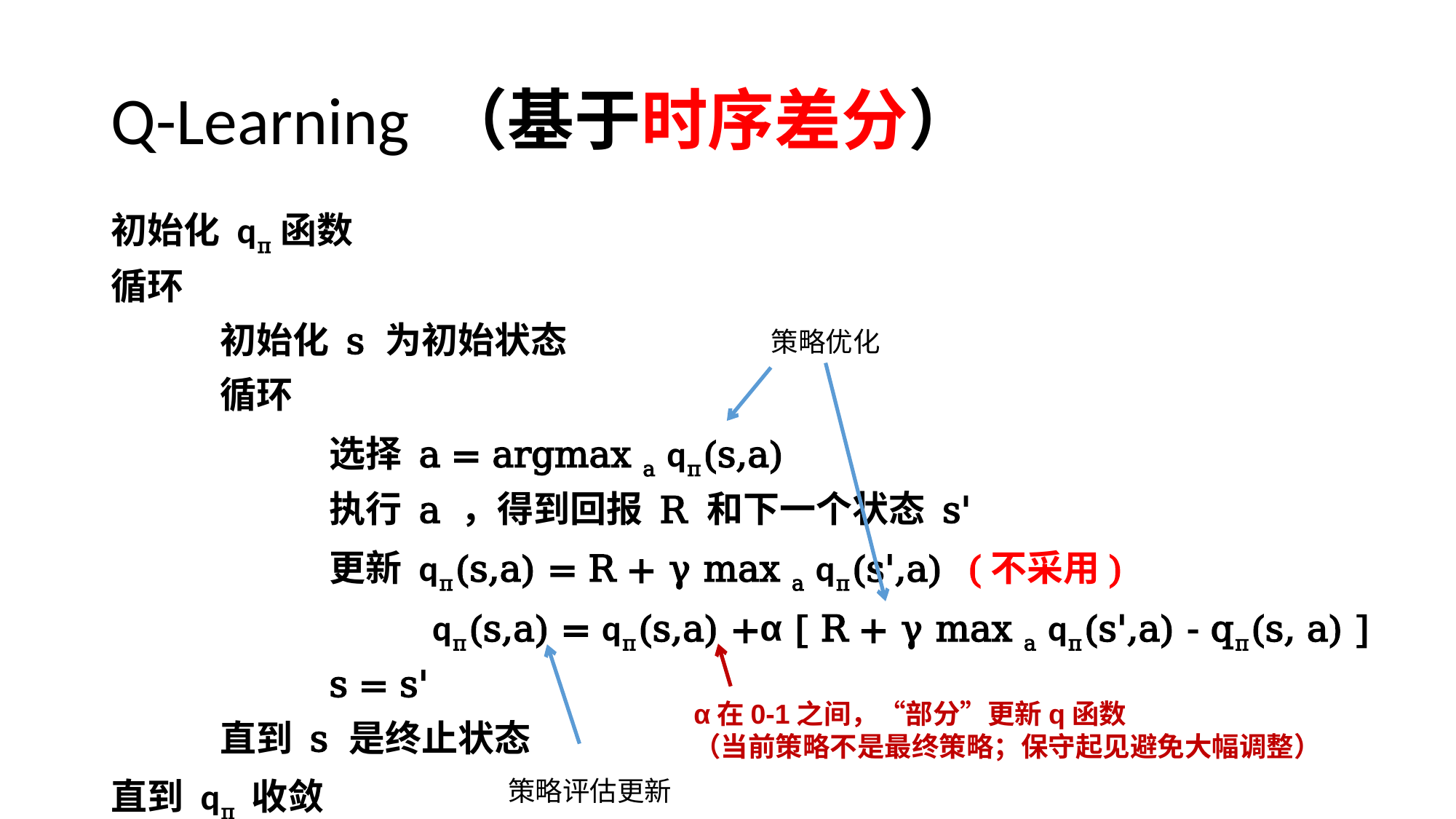

# Q-Learning （基于时序差分）
初始化 qπ函数
循环
	初始化 s 为初始状态
	循环
		选择 a = argmax a qπ(s,a)
		执行 a ，得到回报 R 和下一个状态 s'
		更新 qπ(s,a) = R + γ max a qπ(s',a)  (不采用)
		         qπ(s,a) = qπ(s,a) +α [ R + γ max a qπ(s',a) - qπ(s, a) ]
		s = s'
	直到 s 是终止状态
直到 qπ 收敛
策略优化
α在0-1之间，“部分”更新q函数
（当前策略不是最终策略；保守起见避免大幅调整）
策略评估更新